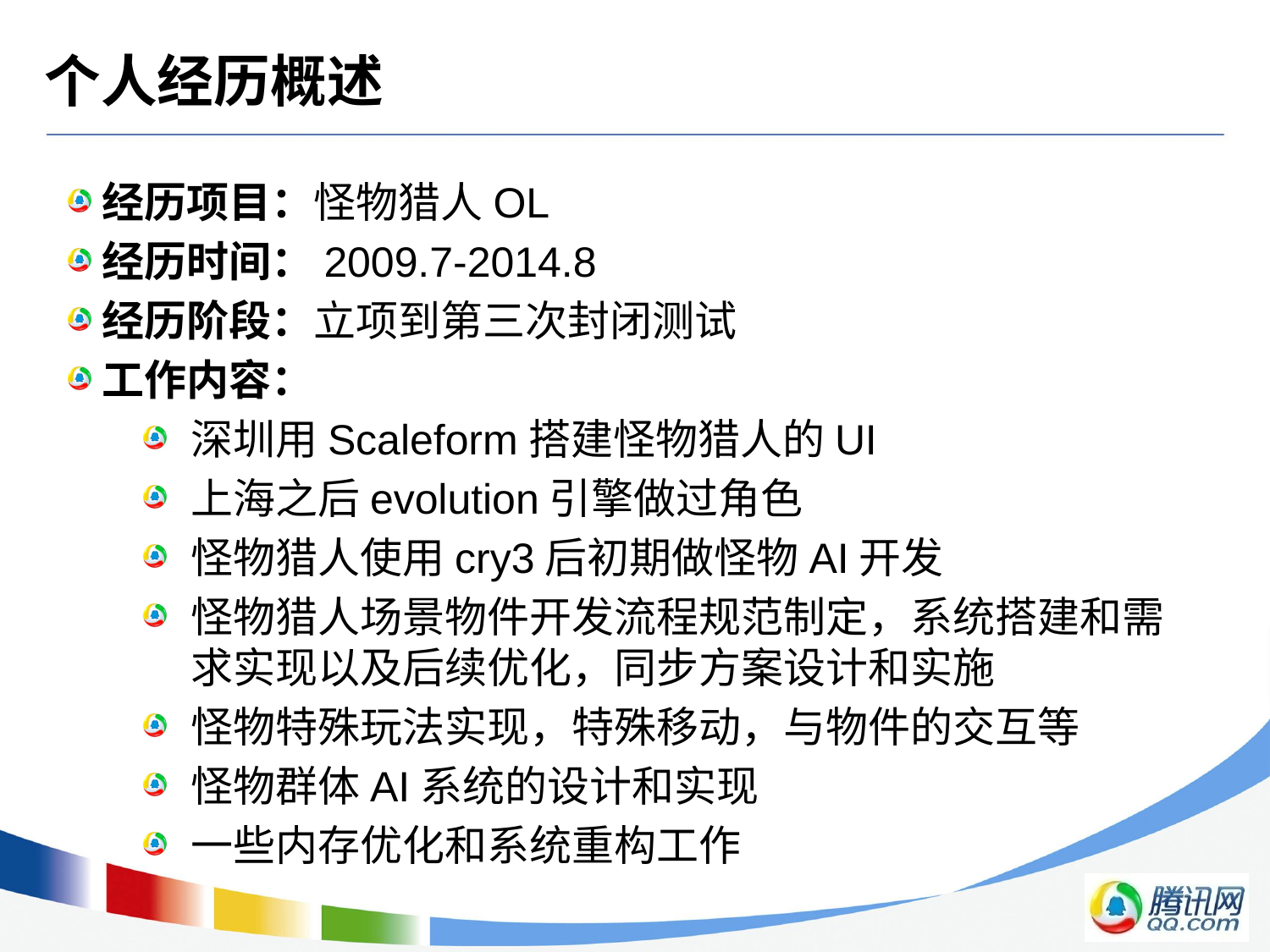

# 个人经历概述
经历项目：怪物猎人OL
经历时间：2009.7-2014.8
经历阶段：立项到第三次封闭测试
工作内容：
深圳用Scaleform搭建怪物猎人的UI
上海之后evolution引擎做过角色
怪物猎人使用cry3后初期做怪物AI开发
怪物猎人场景物件开发流程规范制定，系统搭建和需求实现以及后续优化，同步方案设计和实施
怪物特殊玩法实现，特殊移动，与物件的交互等
怪物群体AI系统的设计和实现
一些内存优化和系统重构工作